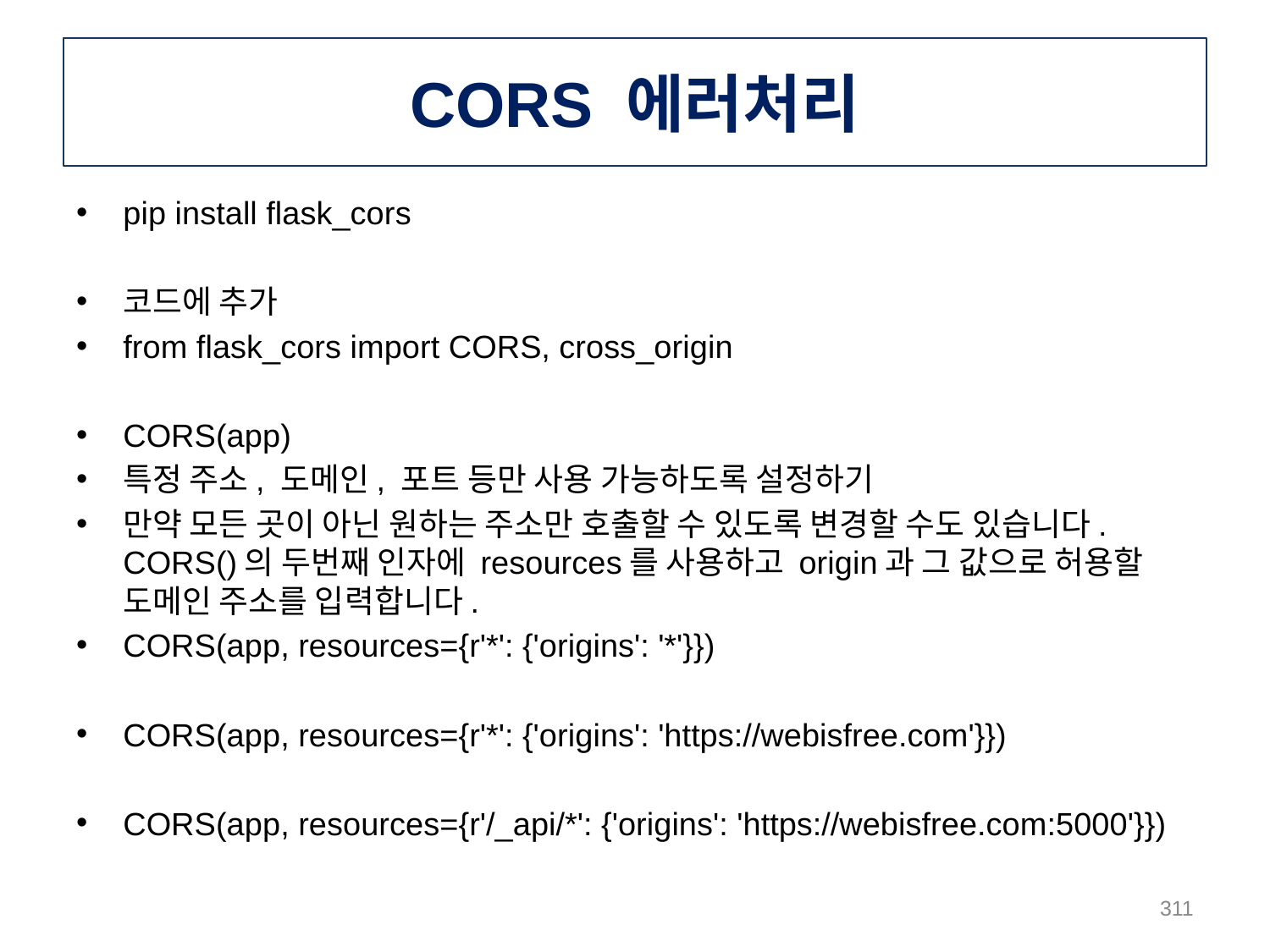

# CORS 에러처리
pip install flask_cors

코드에 추가
from flask_cors import CORS, cross_origin

CORS(app)
특정 주소, 도메인, 포트 등만 사용 가능하도록 설정하기
만약 모든 곳이 아닌 원하는 주소만 호출할 수 있도록 변경할 수도 있습니다. CORS()의 두번째 인자에 resources를 사용하고 origin과 그 값으로 허용할 도메인 주소를 입력합니다.
CORS(app, resources={r'*': {'origins': '*'}})

CORS(app, resources={r'*': {'origins': 'https://webisfree.com'}})

CORS(app, resources={r'/_api/*': {'origins': 'https://webisfree.com:5000'}})
311